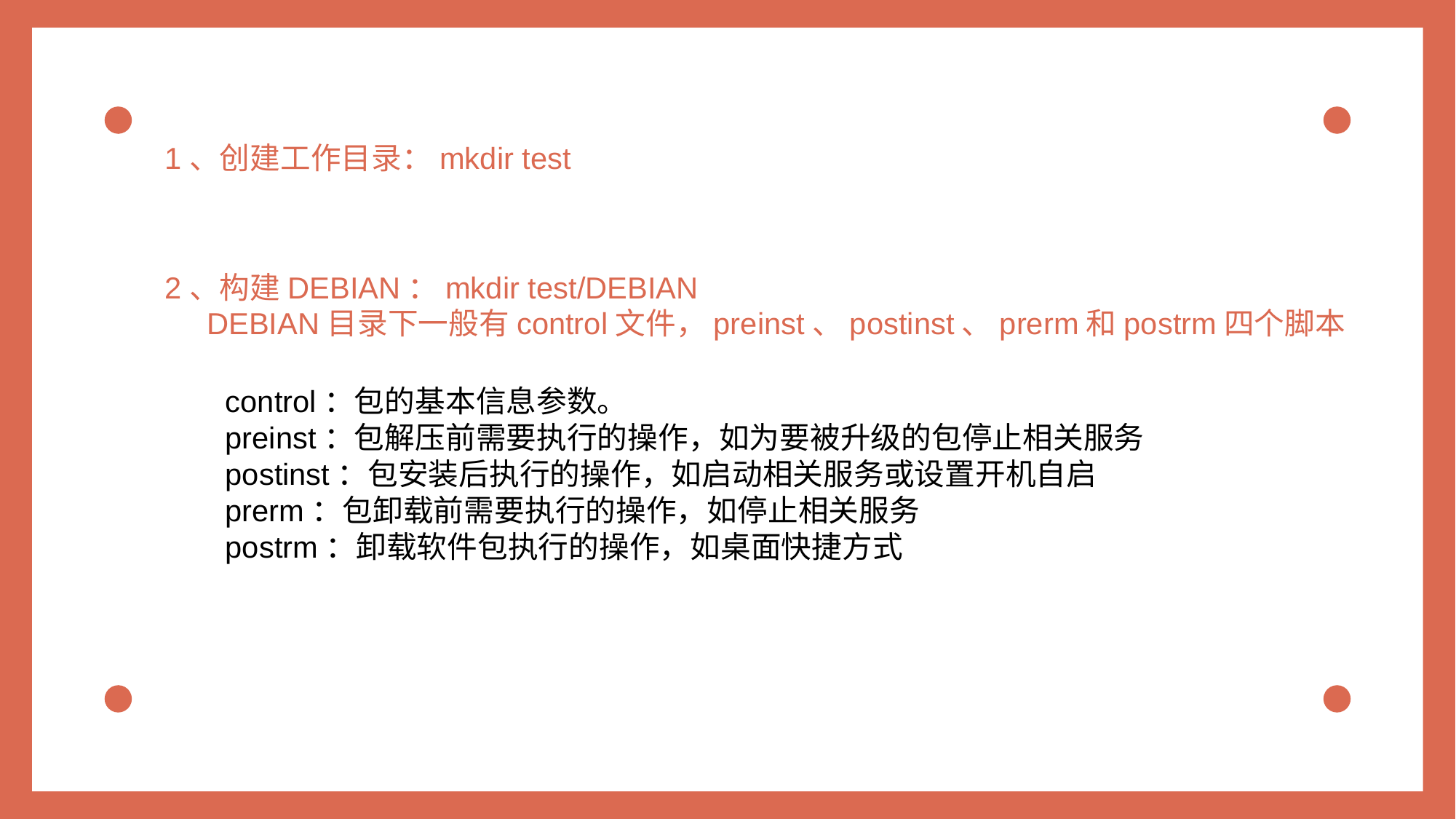

1、创建工作目录：mkdir test

2、构建DEBIAN：mkdir test/DEBIAN
     DEBIAN目录下一般有control文件，preinst、postinst、prerm和postrm四个脚本
control：包的基本信息参数。
preinst：包解压前需要执行的操作，如为要被升级的包停止相关服务
postinst：包安装后执行的操作，如启动相关服务或设置开机自启
prerm：包卸载前需要执行的操作，如停止相关服务
postrm：卸载软件包执行的操作，如桌面快捷方式